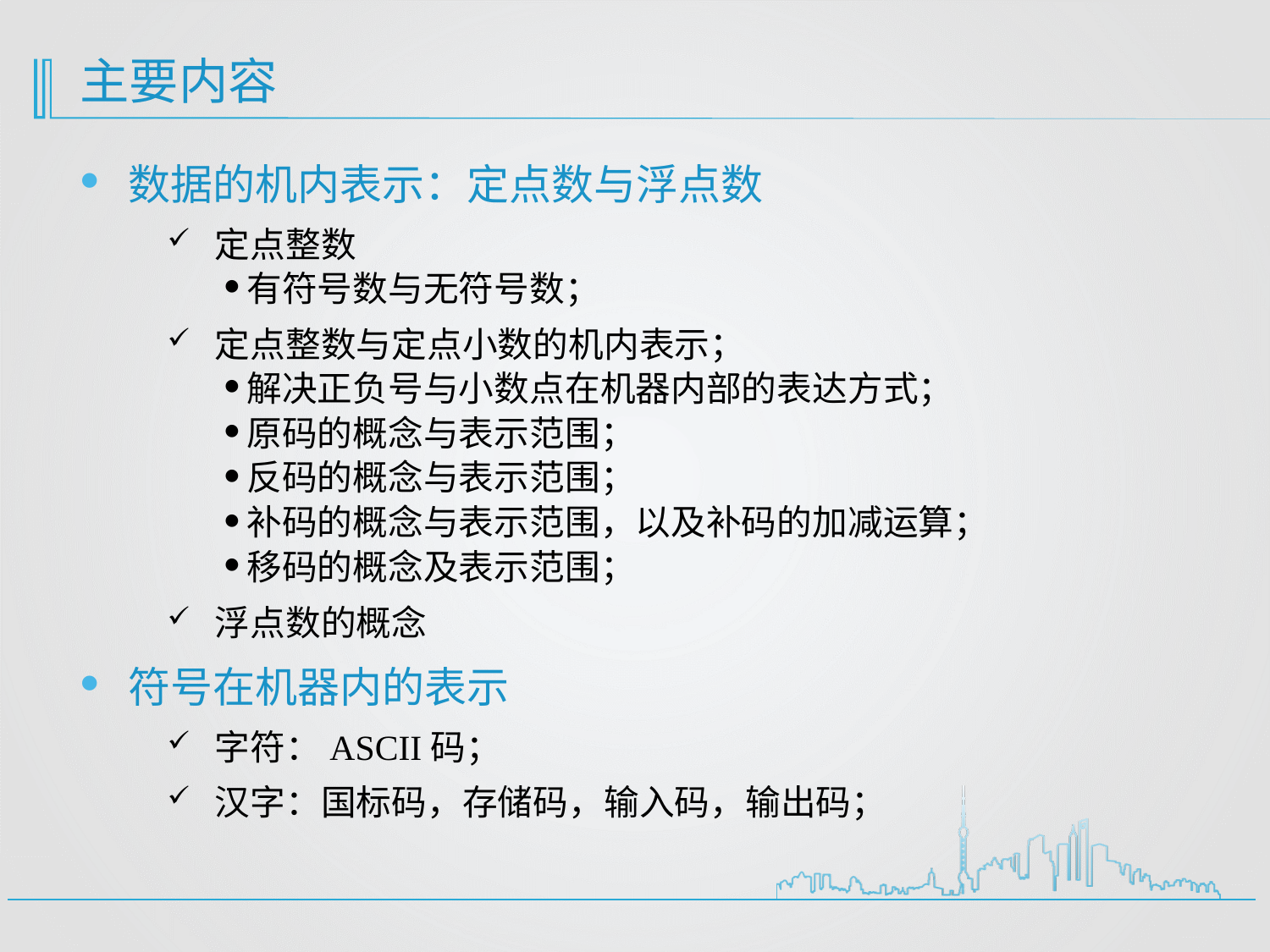

# 主要内容
数据的机内表示：定点数与浮点数
定点整数
有符号数与无符号数；
定点整数与定点小数的机内表示；
解决正负号与小数点在机器内部的表达方式；
原码的概念与表示范围；
反码的概念与表示范围；
补码的概念与表示范围，以及补码的加减运算；
移码的概念及表示范围；
浮点数的概念
符号在机器内的表示
字符：ASCII码；
汉字：国标码，存储码，输入码，输出码；